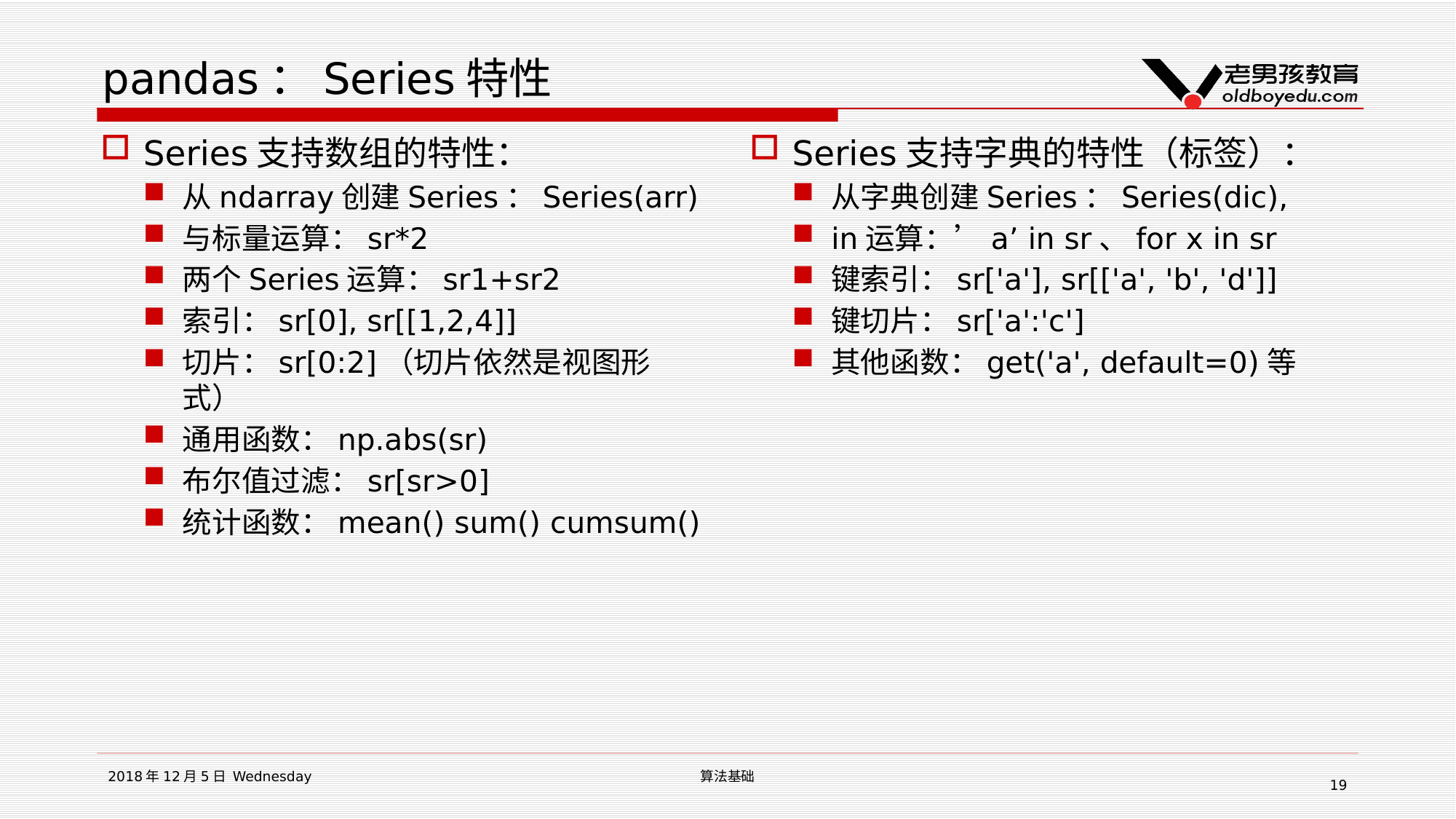

# pandas：Series特性
Series支持数组的特性：
从ndarray创建Series：Series(arr)
与标量运算：sr*2
两个Series运算：sr1+sr2
索引：sr[0], sr[[1,2,4]]
切片：sr[0:2]（切片依然是视图形式）
通用函数：np.abs(sr)
布尔值过滤：sr[sr>0]
统计函数：mean() sum() cumsum()

Series支持字典的特性（标签）：
从字典创建Series：Series(dic),
in运算：’a’ in sr、for x in sr
键索引：sr['a'], sr[['a', 'b', 'd']]
键切片：sr['a':'c']
其他函数：get('a', default=0)等
2018年12月5日 Wednesday
算法基础
19